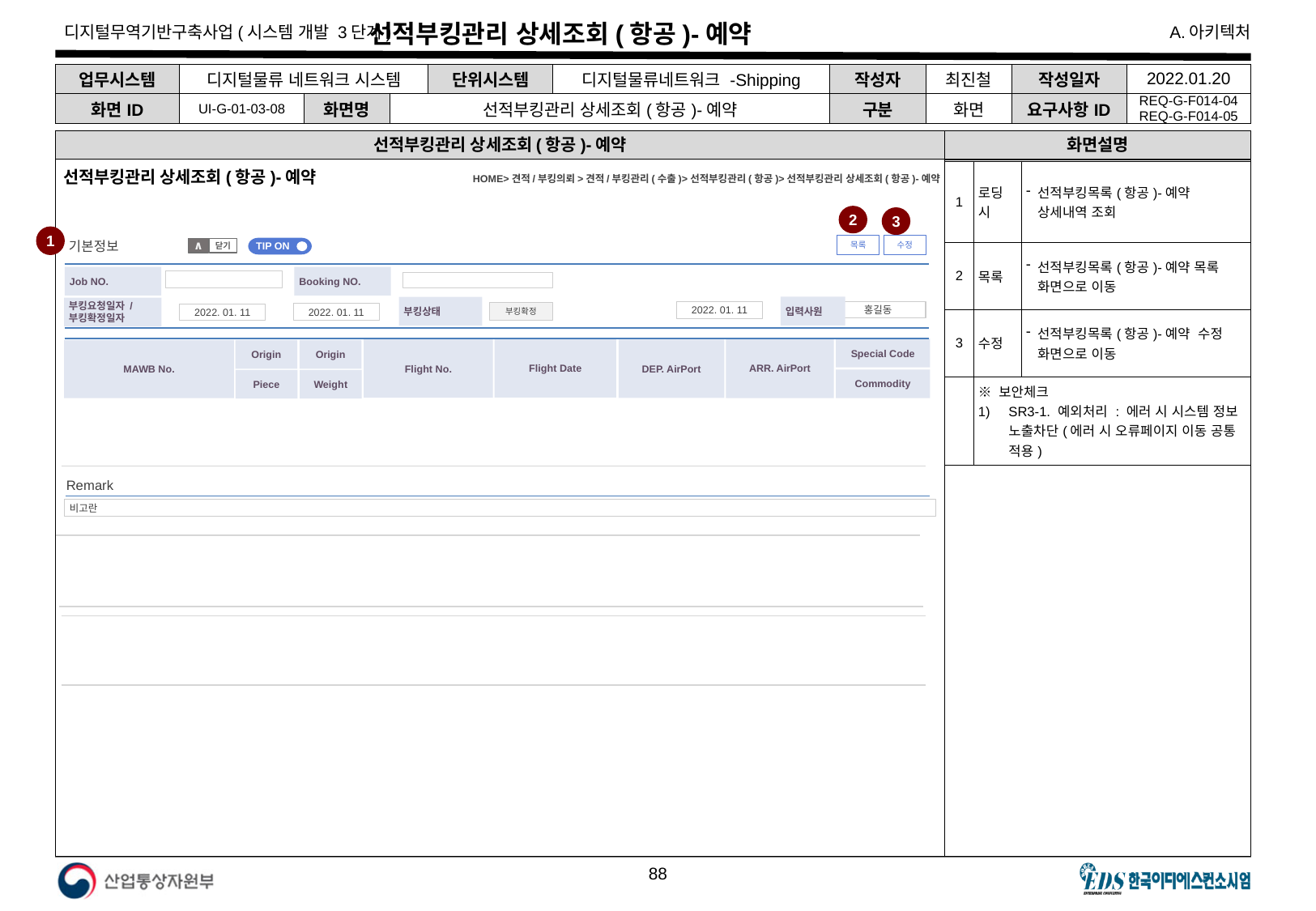

# 선적부킹관리 상세조회(항공)-예약
| 업무시스템 | 디지털물류 네트워크 시스템 |  |  | 단위시스템 | 디지털물류네트워크 -Shipping | 작성자 | 최진철 | 작성일자 | 2022.01.20 |
| --- | --- | --- | --- | --- | --- | --- | --- | --- | --- |
| 화면ID | UI-G-01-03-08 | 화면명 | 선적부킹관리 상세조회(항공)-예약 |  |  | 구분 | 화면 | 요구사항ID | REQ-G-F014-04 REQ-G-F014-05 |
선적부킹관리 상세조회(항공)-예약
화면설명

선적부킹관리 상세조회(항공)-예약

HOME>견적/부킹의뢰>견적/부킹관리(수출)>선적부킹관리(항공)>선적부킹관리 상세조회(항공)-예약
| 1 | 로딩 시 | 선적부킹목록(항공)-예약 상세내역 조회 |
| --- | --- | --- |
| 2 | 목록 | 선적부킹목록(항공)-예약 목록 화면으로 이동 |
| 3 | 수정 | 선적부킹목록(항공)-예약 수정 화면으로 이동 |
|  | ※ 보안체크 SR3-1. 예외처리 : 에러 시 시스템 정보 노출차단(에러 시 오류페이지 이동 공통 적용) |  |
2
3
1
기본정보
수정
목록
TIP ON

닫기
∧
Job NO.
Booking NO.

입력사원
부킹상태
부킹요청일자 /
부킹확정일자
홍길동
2022. 01. 11
부킹확정
2022. 01. 11
2022. 01. 11
ARR. AirPort
Special Code
Flight Date
Flight No.
DEP. AirPort
MAWB No.
Origin
Origin
Commodity
Piece
Weight
Remark
비고란